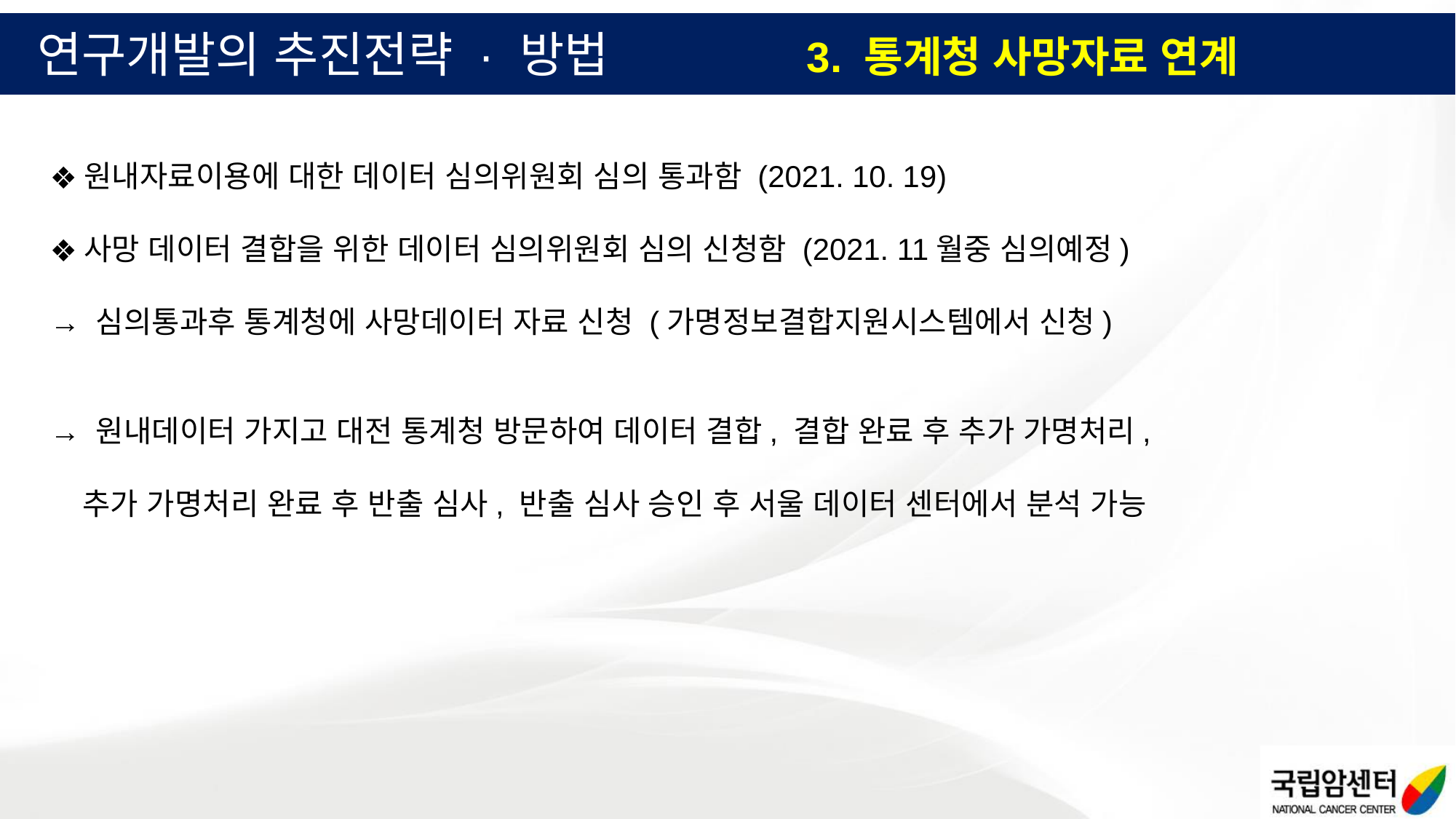

연구개발의 추진전략 · 방법
3. 통계청 사망자료 연계
원내자료이용에 대한 데이터 심의위원회 심의 통과함 (2021. 10. 19)

사망 데이터 결합을 위한 데이터 심의위원회 심의 신청함 (2021. 11월중 심의예정)

→ 심의통과후 통계청에 사망데이터 자료 신청 (가명정보결합지원시스템에서 신청)

→ 원내데이터 가지고 대전 통계청 방문하여 데이터 결합, 결합 완료 후 추가 가명처리,
   추가 가명처리 완료 후 반출 심사, 반출 심사 승인 후 서울 데이터 센터에서 분석 가능